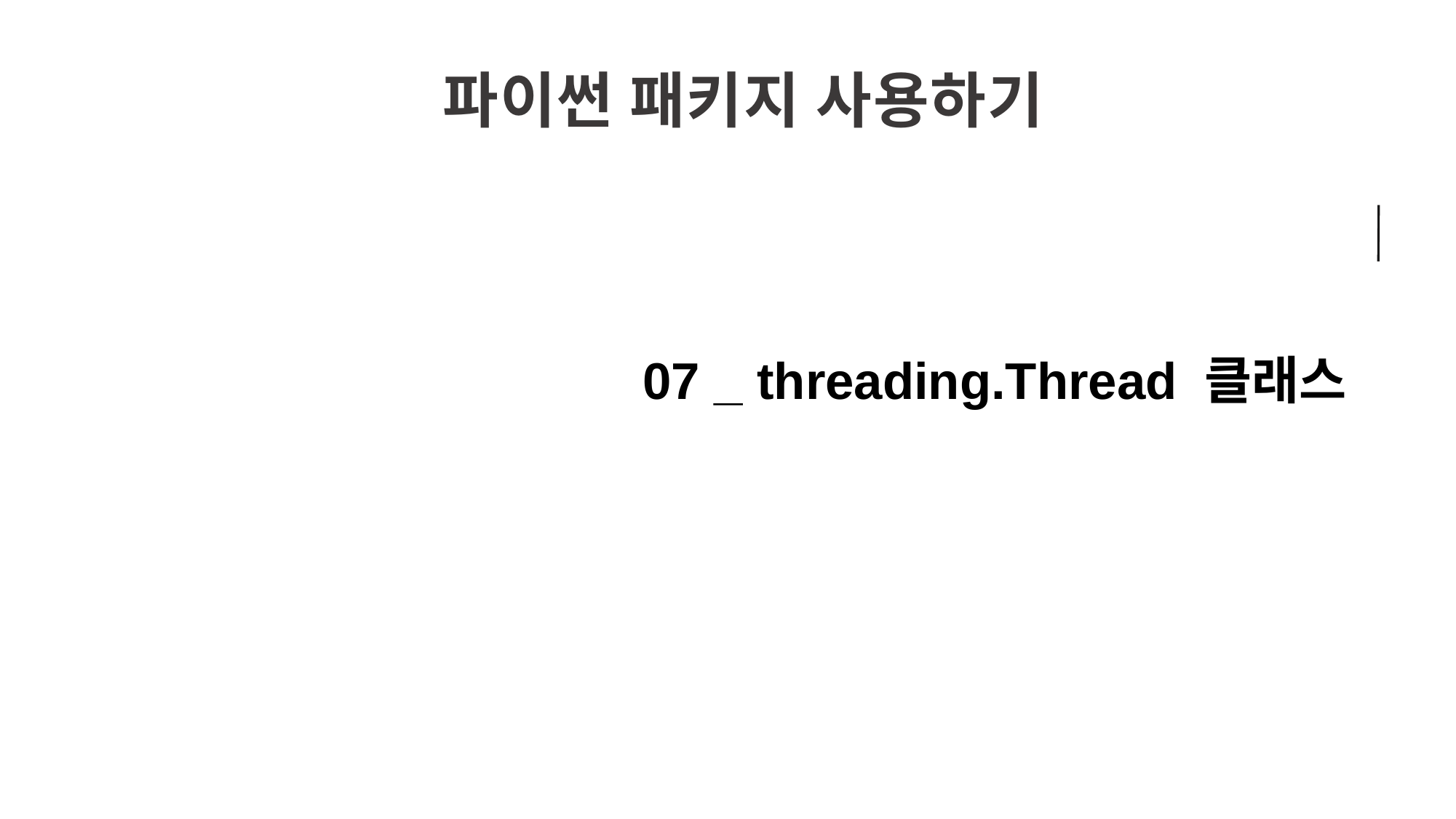

파이썬 패키지 사용하기
46
07 _ threading.Thread 클래스